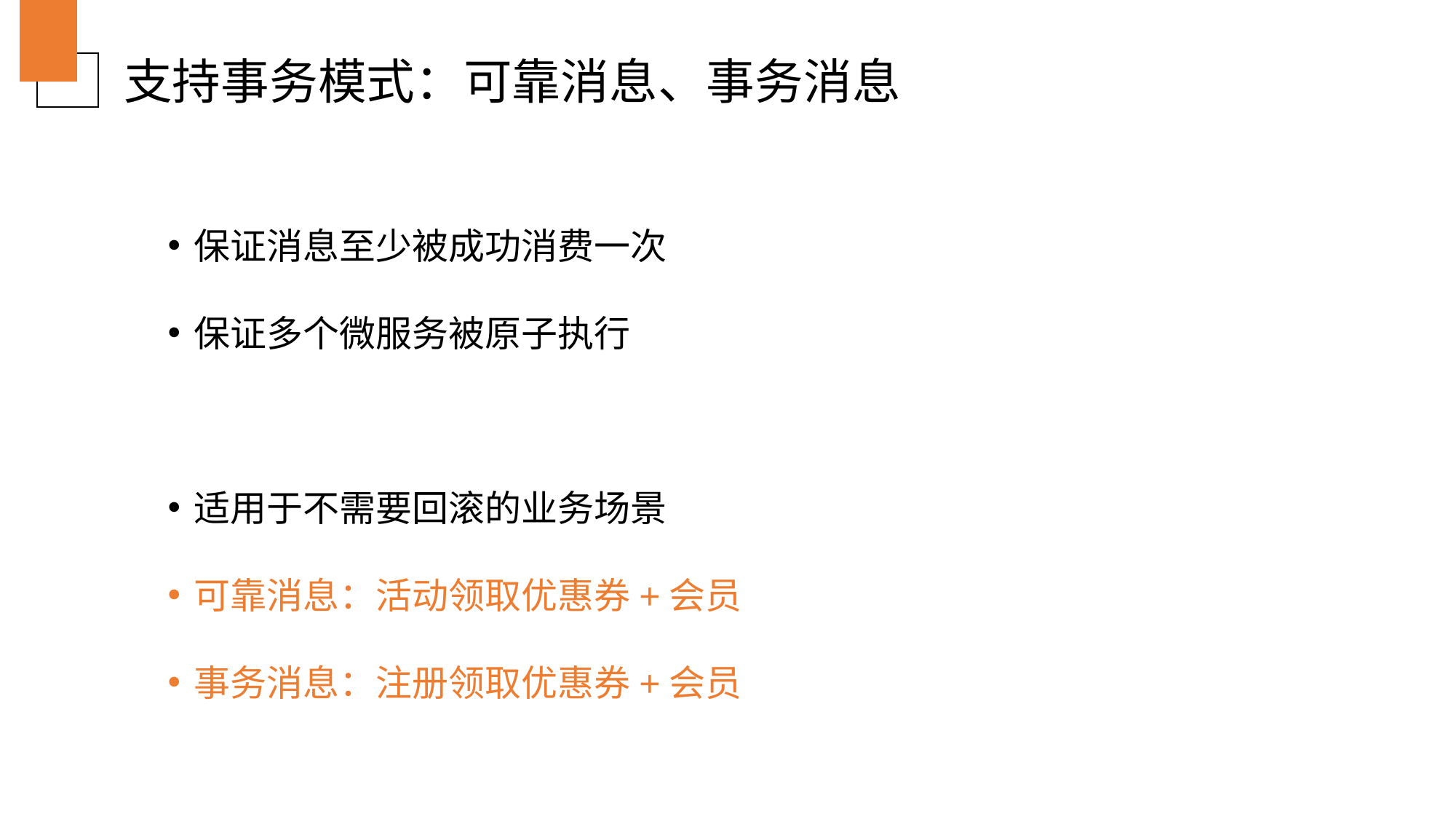

支持事务模式：可靠消息、事务消息

保证消息至少被成功消费一次
保证多个微服务被原子执行

适用于不需要回滚的业务场景
可靠消息：活动领取优惠券+会员
事务消息：注册领取优惠券+会员